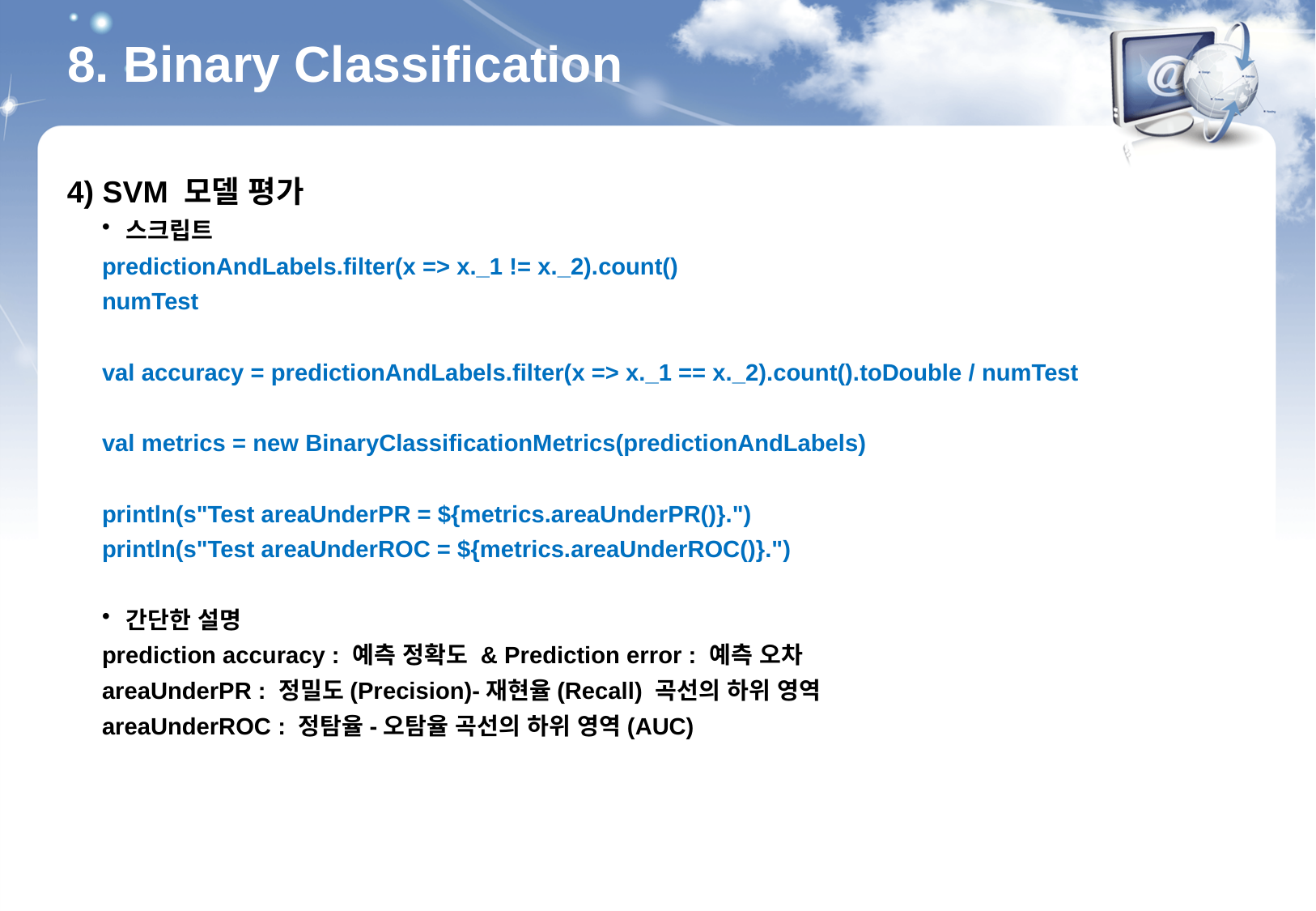

8. Binary Classification
4) SVM 모델 평가
스크립트
predictionAndLabels.filter(x => x._1 != x._2).count()
numTest

val accuracy = predictionAndLabels.filter(x => x._1 == x._2).count().toDouble / numTest

val metrics = new BinaryClassificationMetrics(predictionAndLabels)

println(s"Test areaUnderPR = ${metrics.areaUnderPR()}.")
println(s"Test areaUnderROC = ${metrics.areaUnderROC()}.")

간단한 설명
prediction accuracy : 예측 정확도 & Prediction error : 예측 오차
areaUnderPR : 정밀도(Precision)-재현율(Recall) 곡선의 하위 영역
areaUnderROC : 정탐율-오탐율 곡선의 하위 영역(AUC)